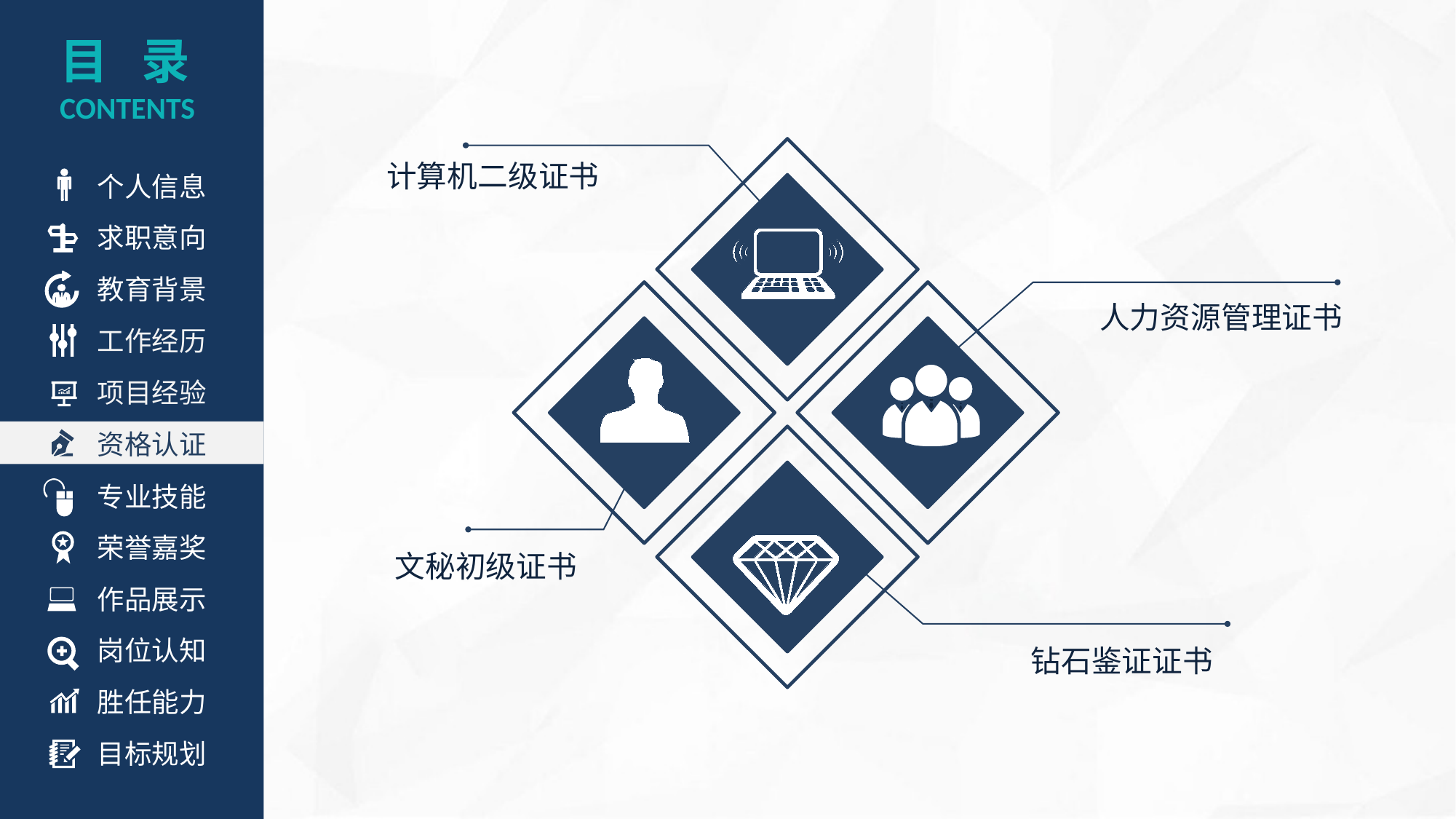

目   录
CONTENTS

个人信息
计算机二级证书

求职意向

教育背景

人力资源管理证书
工作经历

项目经验

资格认证

专业技能

荣誉嘉奖

文秘初级证书

作品展示

岗位认知

钻石鉴证证书
胜任能力

目标规划